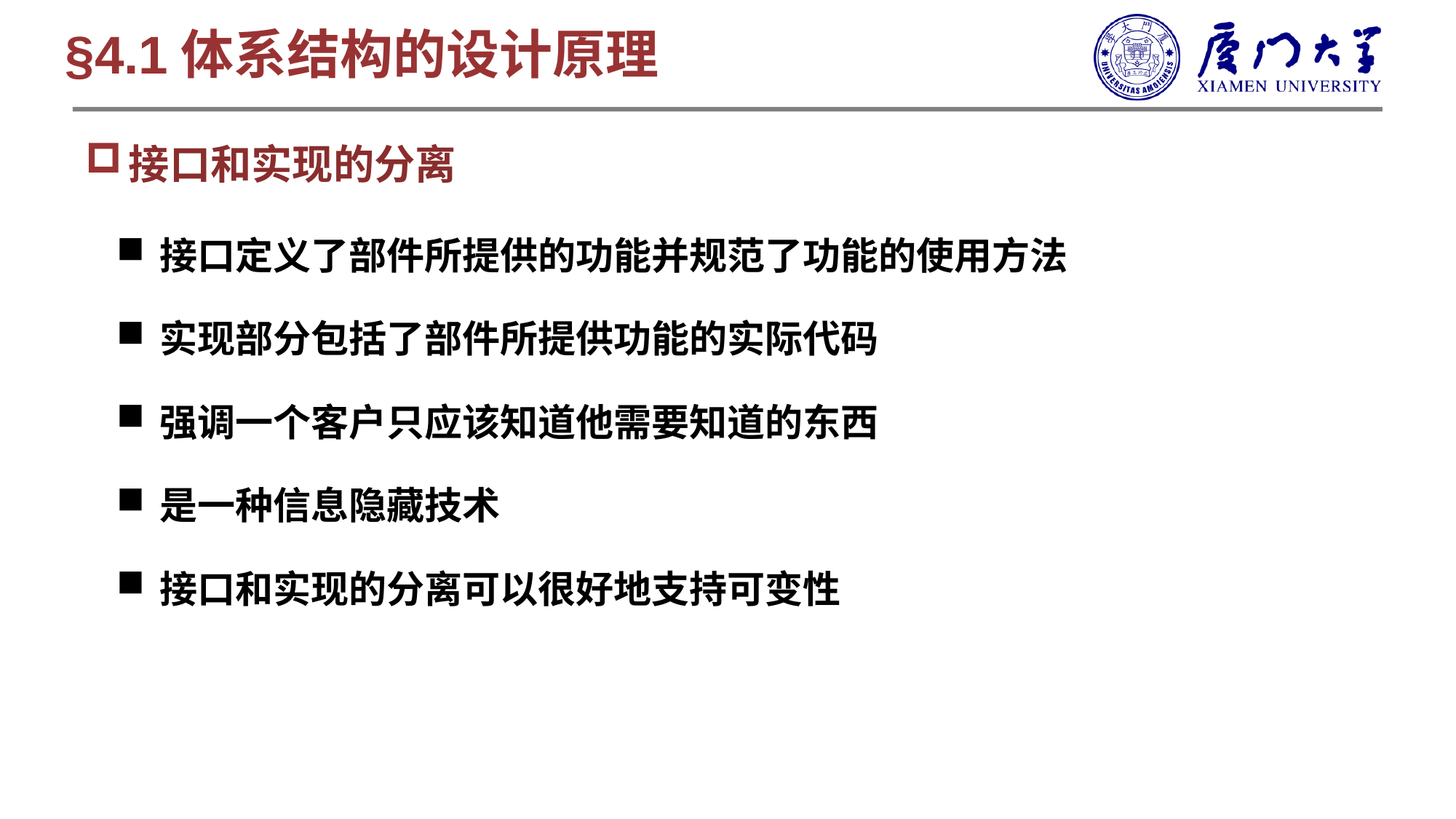

§4.1体系结构的设计原理
接口和实现的分离
接口定义了部件所提供的功能并规范了功能的使用方法
实现部分包括了部件所提供功能的实际代码
强调一个客户只应该知道他需要知道的东西
是一种信息隐藏技术
接口和实现的分离可以很好地支持可变性